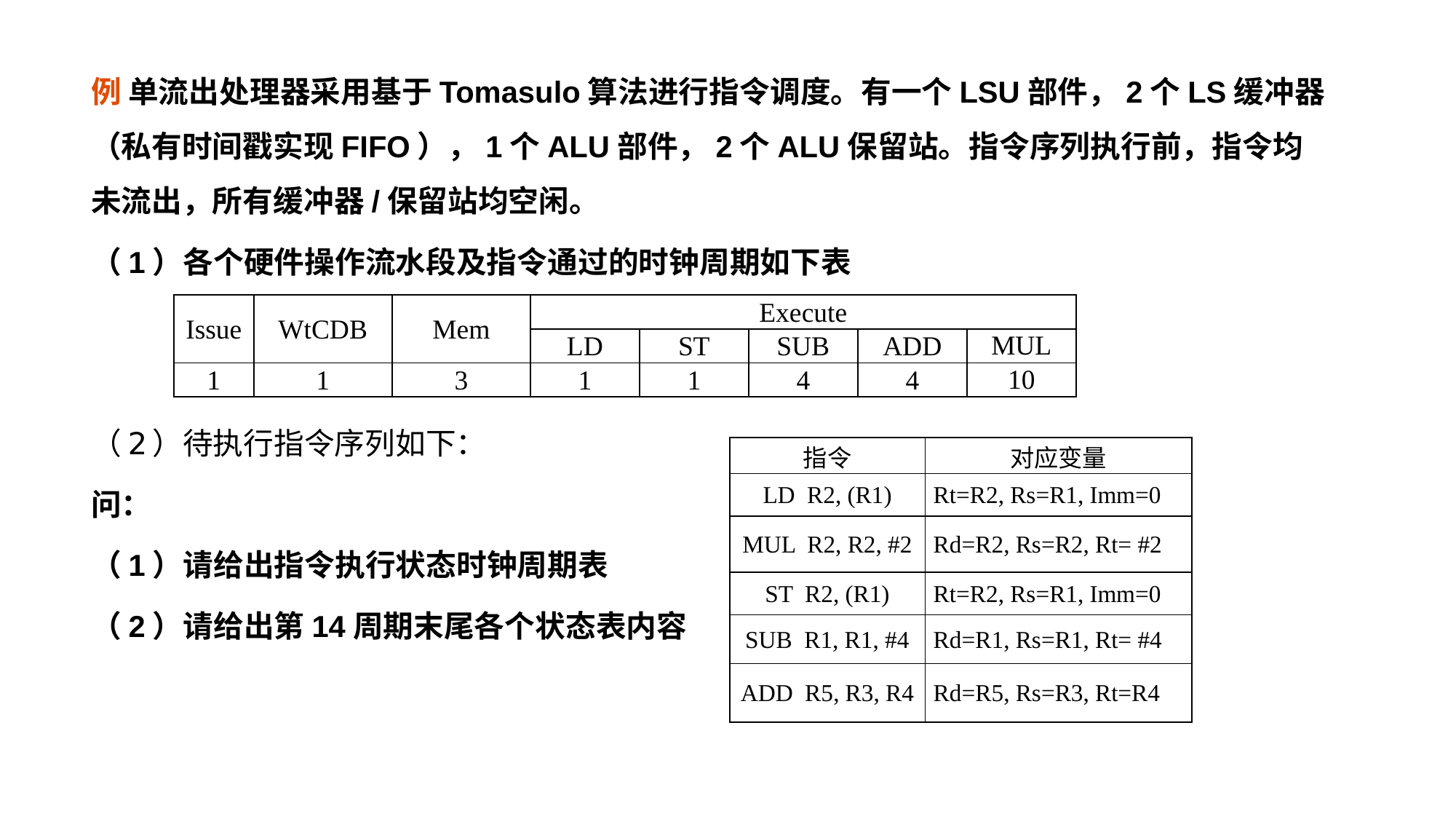

例 单流出处理器采用基于Tomasulo算法进行指令调度。有一个LSU部件，2个LS缓冲器（私有时间戳实现FIFO），1个ALU部件，2个ALU保留站。指令序列执行前，指令均未流出，所有缓冲器/保留站均空闲。
（1）各个硬件操作流水段及指令通过的时钟周期如下表

（2）待执行指令序列如下：
问：
（1）请给出指令执行状态时钟周期表
（2）请给出第14周期末尾各个状态表内容

| Issue | WtCDB | Mem | Execute |  |  |  |  |
| --- | --- | --- | --- | --- | --- | --- | --- |
|  |  |  | LD | ST | SUB | ADD | MUL |
| 1 | 1 | 3 | 1 | 1 | 4 | 4 | 10 |
| 指令 | 对应变量 |
| --- | --- |
| LD R2, (R1) | Rt=R2, Rs=R1, Imm=0 |
| MUL R2, R2, #2 | Rd=R2, Rs=R2, Rt= #2 |
| ST R2, (R1) | Rt=R2, Rs=R1, Imm=0 |
| SUB R1, R1, #4 | Rd=R1, Rs=R1, Rt= #4 |
| ADD R5, R3, R4 | Rd=R5, Rs=R3, Rt=R4 |